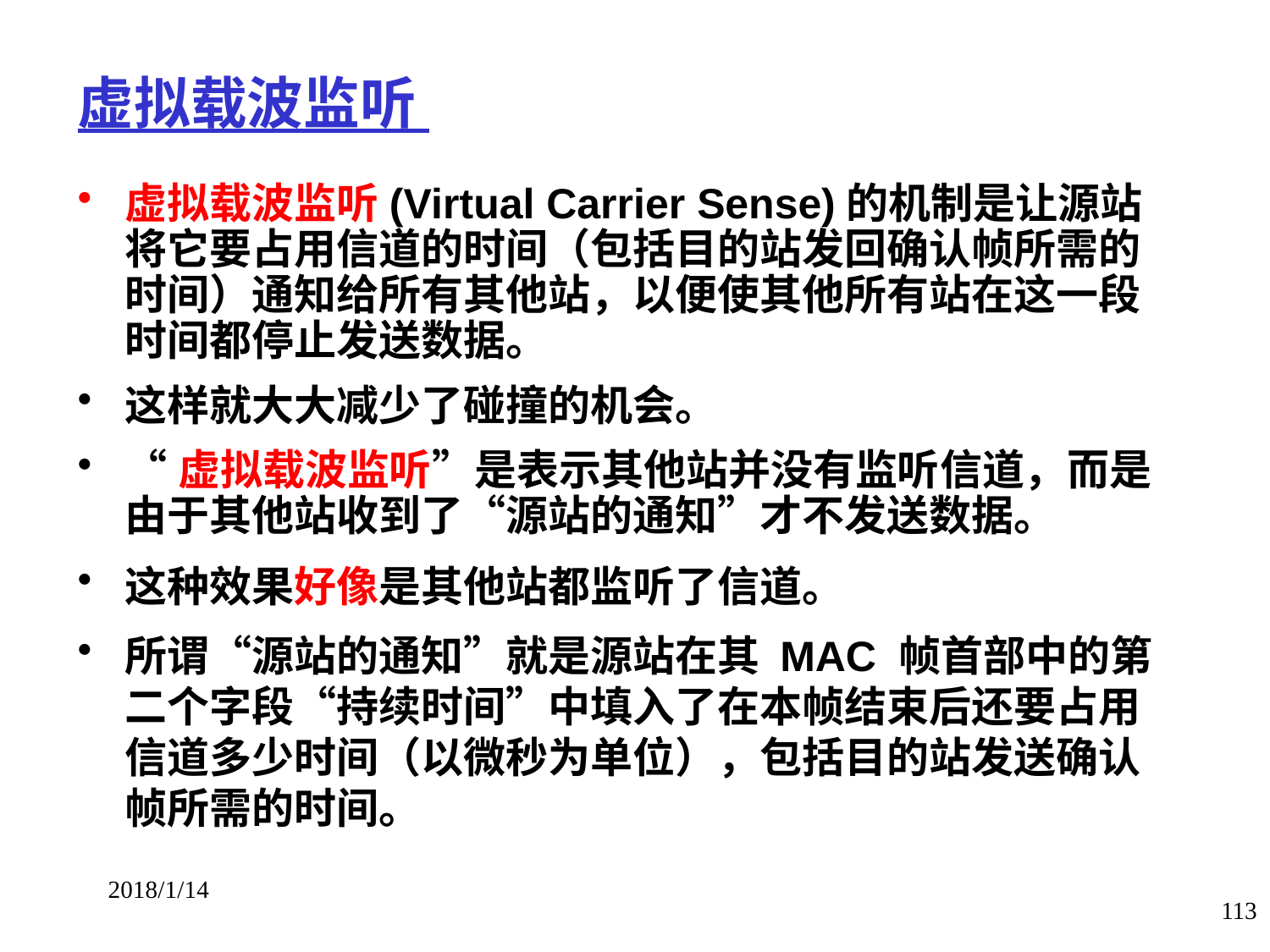

# 虚拟载波监听
虚拟载波监听(Virtual Carrier Sense)的机制是让源站将它要占用信道的时间（包括目的站发回确认帧所需的时间）通知给所有其他站，以便使其他所有站在这一段时间都停止发送数据。
这样就大大减少了碰撞的机会。
“虚拟载波监听”是表示其他站并没有监听信道，而是由于其他站收到了“源站的通知”才不发送数据。
这种效果好像是其他站都监听了信道。
所谓“源站的通知”就是源站在其 MAC 帧首部中的第二个字段“持续时间”中填入了在本帧结束后还要占用信道多少时间（以微秒为单位），包括目的站发送确认帧所需的时间。

2018/1/14
113